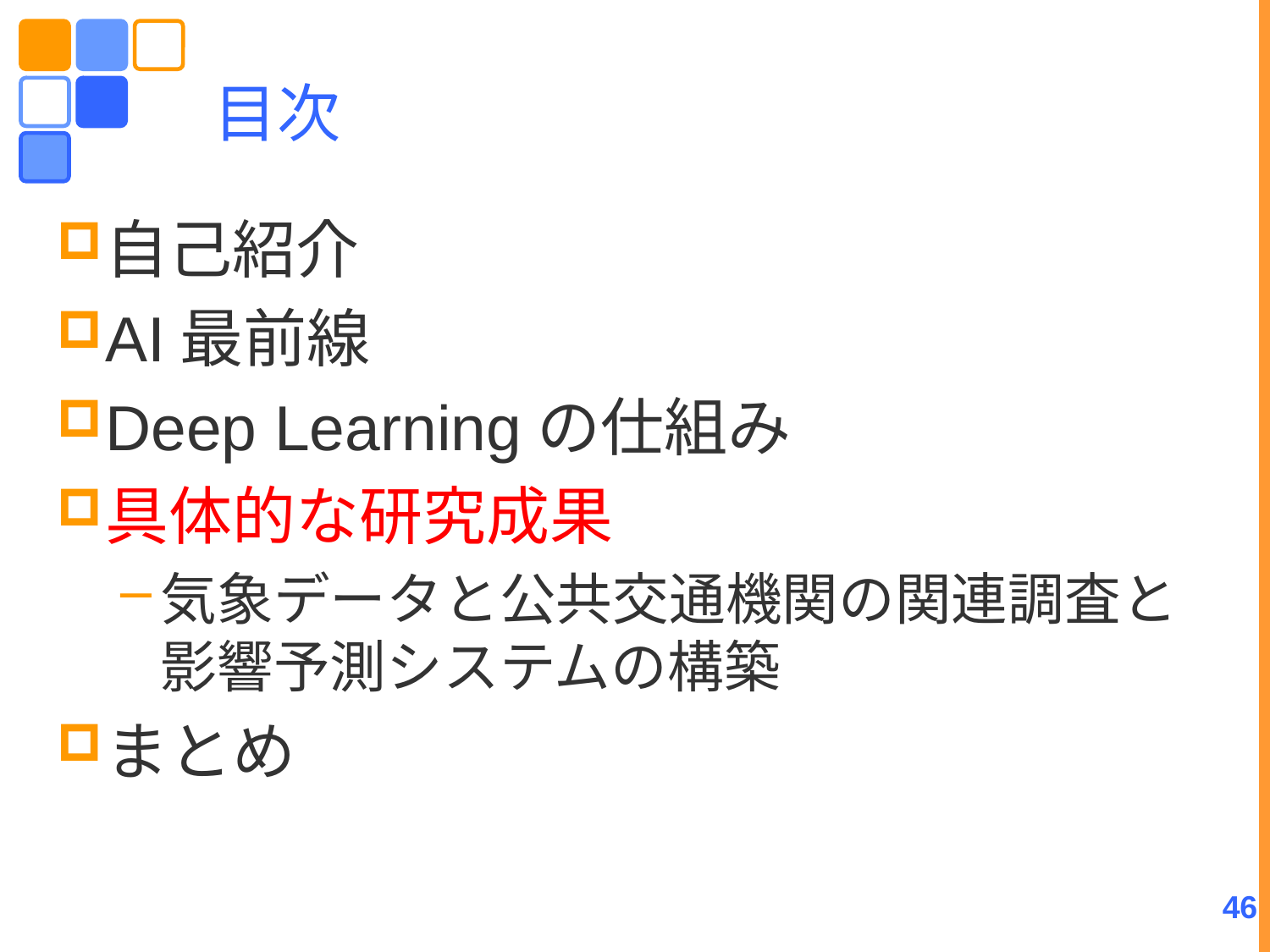

# 目次
自己紹介
AI最前線
Deep Learningの仕組み
具体的な研究成果
気象データと公共交通機関の関連調査と
影響予測システムの構築
まとめ